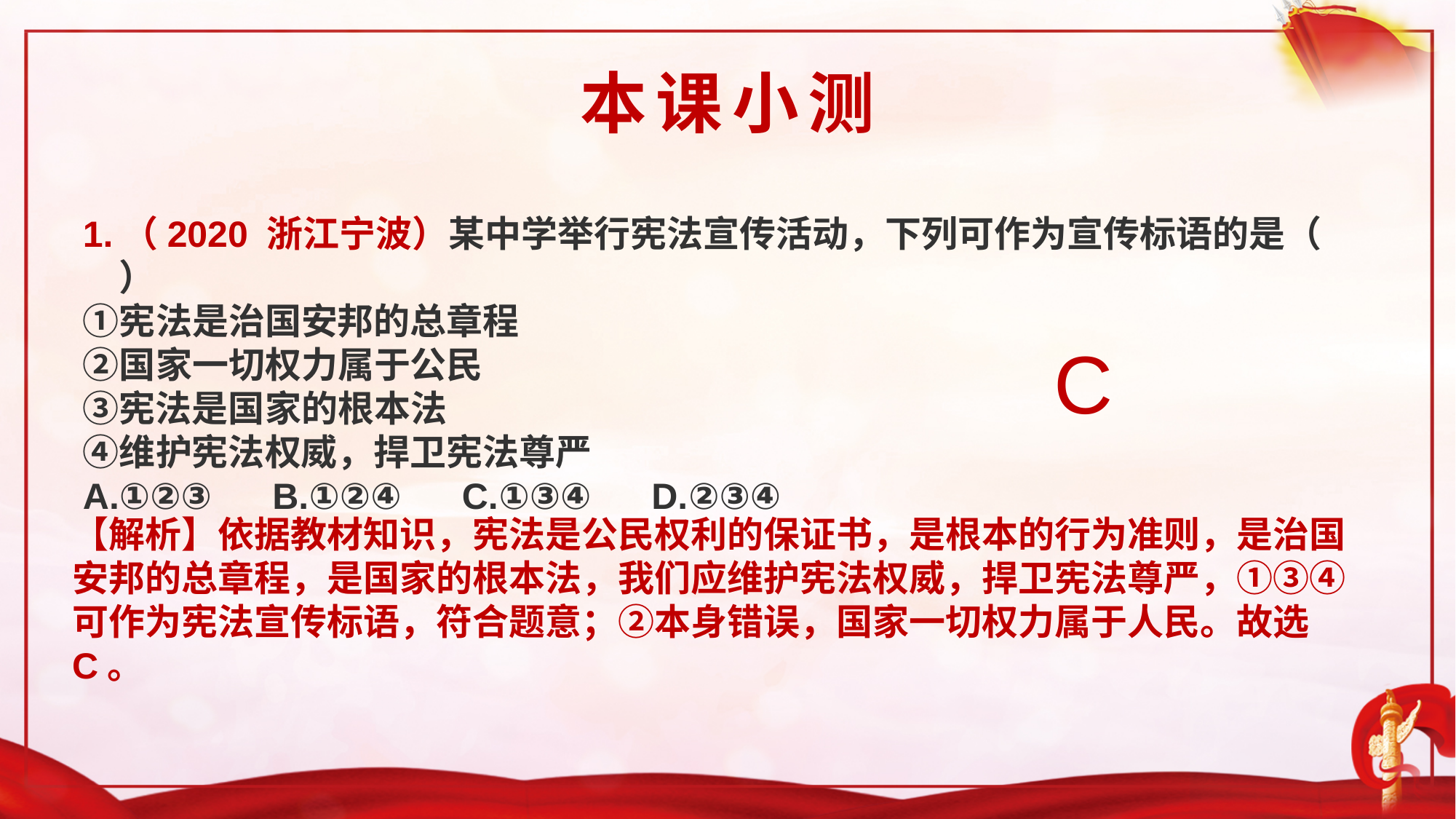

本课小测
1.（2020 浙江宁波）某中学举行宪法宣传活动，下列可作为宣传标语的是（　　）
①宪法是治国安邦的总章程
②国家一切权力属于公民
③宪法是国家的根本法
④维护宪法权威，捍卫宪法尊严
A.①②③      B.①②④      C.①③④      D.②③④
C
【解析】依据教材知识，宪法是公民权利的保证书，是根本的行为准则，是治国安邦的总章程，是国家的根本法，我们应维护宪法权威，捍卫宪法尊严，①③④可作为宪法宣传标语，符合题意；②本身错误，国家一切权力属于人民。故选C。